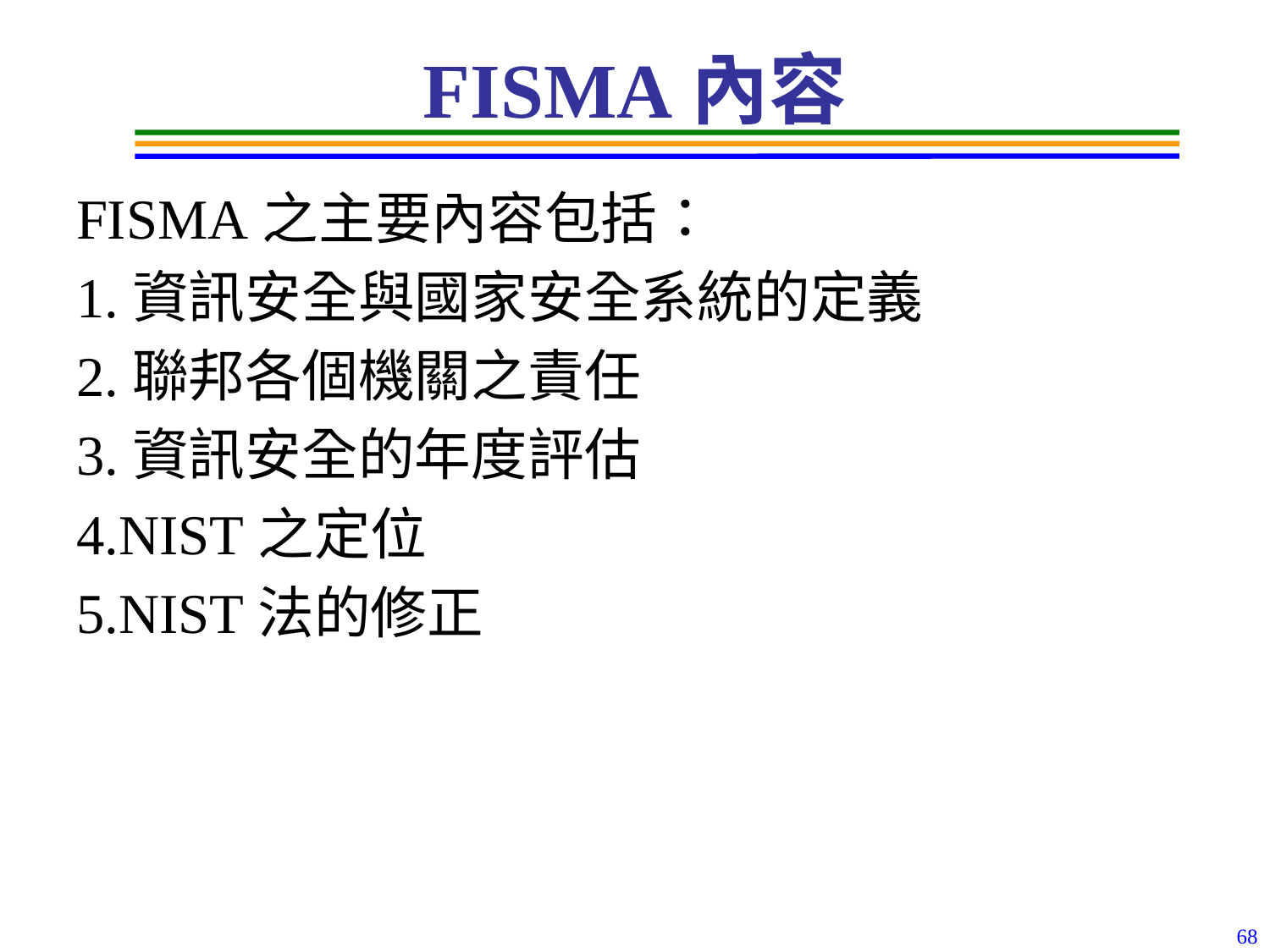

# FISMA內容
FISMA之主要內容包括：
1.資訊安全與國家安全系統的定義
2.聯邦各個機關之責任
3.資訊安全的年度評估
4.NIST之定位
5.NIST法的修正
68